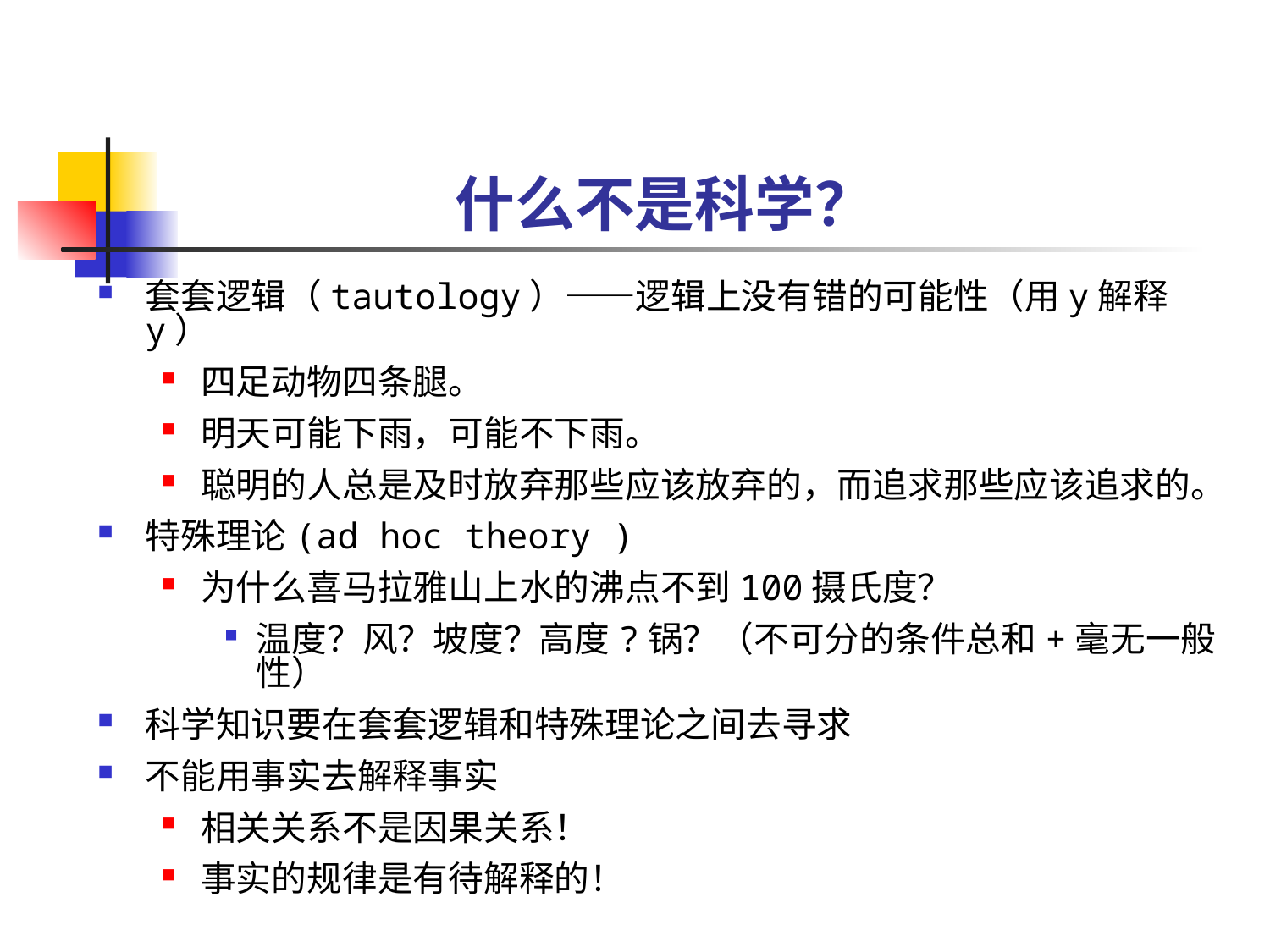

# 什么不是科学？
套套逻辑（tautology）——逻辑上没有错的可能性（用y解释y）
四足动物四条腿。
明天可能下雨，可能不下雨。
聪明的人总是及时放弃那些应该放弃的，而追求那些应该追求的。
特殊理论(ad hoc theory )
为什么喜马拉雅山上水的沸点不到100摄氏度？
温度？风？坡度？高度?锅？（不可分的条件总和+毫无一般性）
科学知识要在套套逻辑和特殊理论之间去寻求
不能用事实去解释事实
相关关系不是因果关系！
事实的规律是有待解释的！